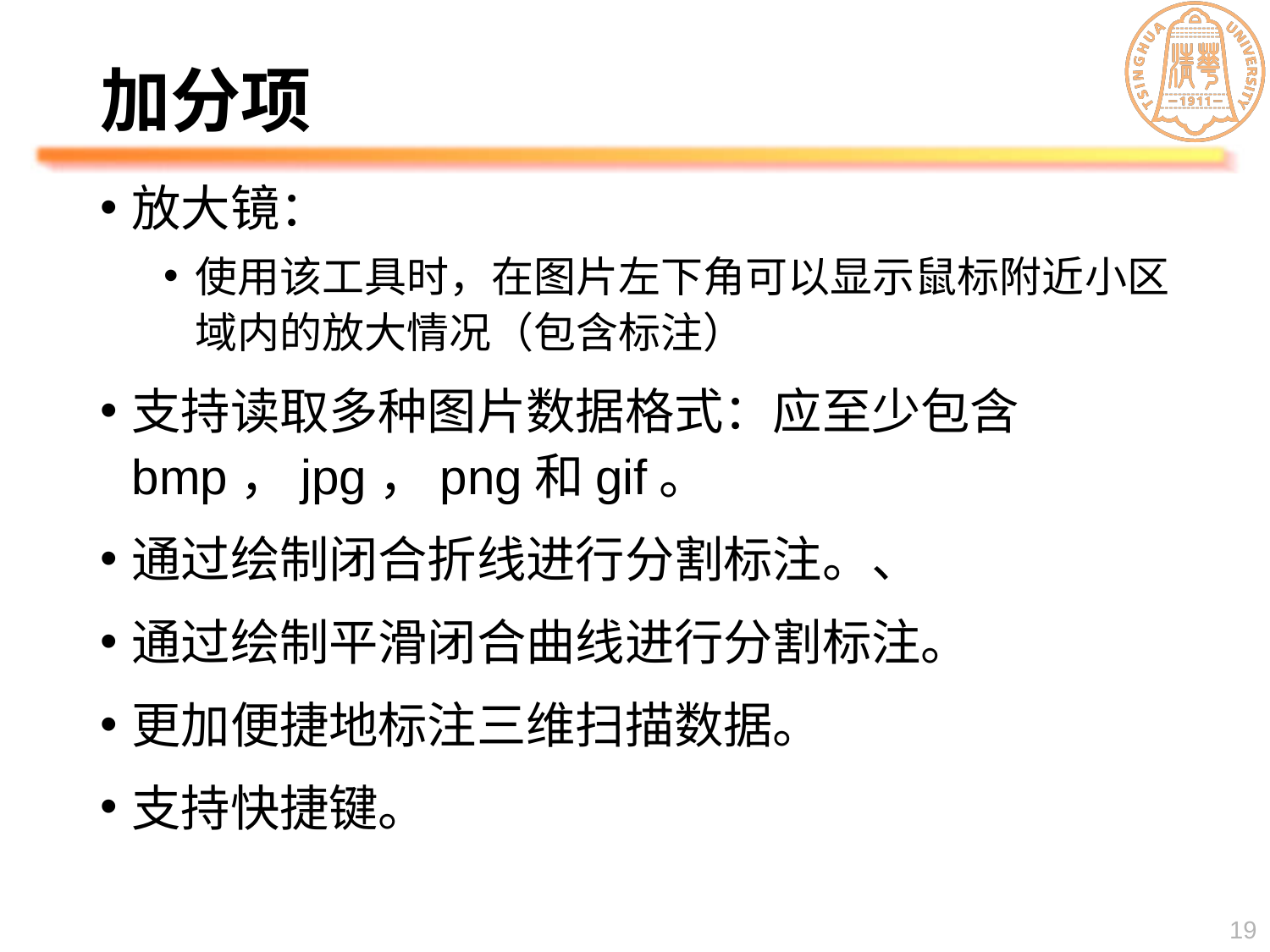

# 加分项
放大镜：
使用该工具时，在图片左下角可以显示鼠标附近小区域内的放大情况（包含标注）
支持读取多种图片数据格式：应至少包含bmp，jpg，png和gif。
通过绘制闭合折线进行分割标注。、
通过绘制平滑闭合曲线进行分割标注。
更加便捷地标注三维扫描数据。
支持快捷键。
19